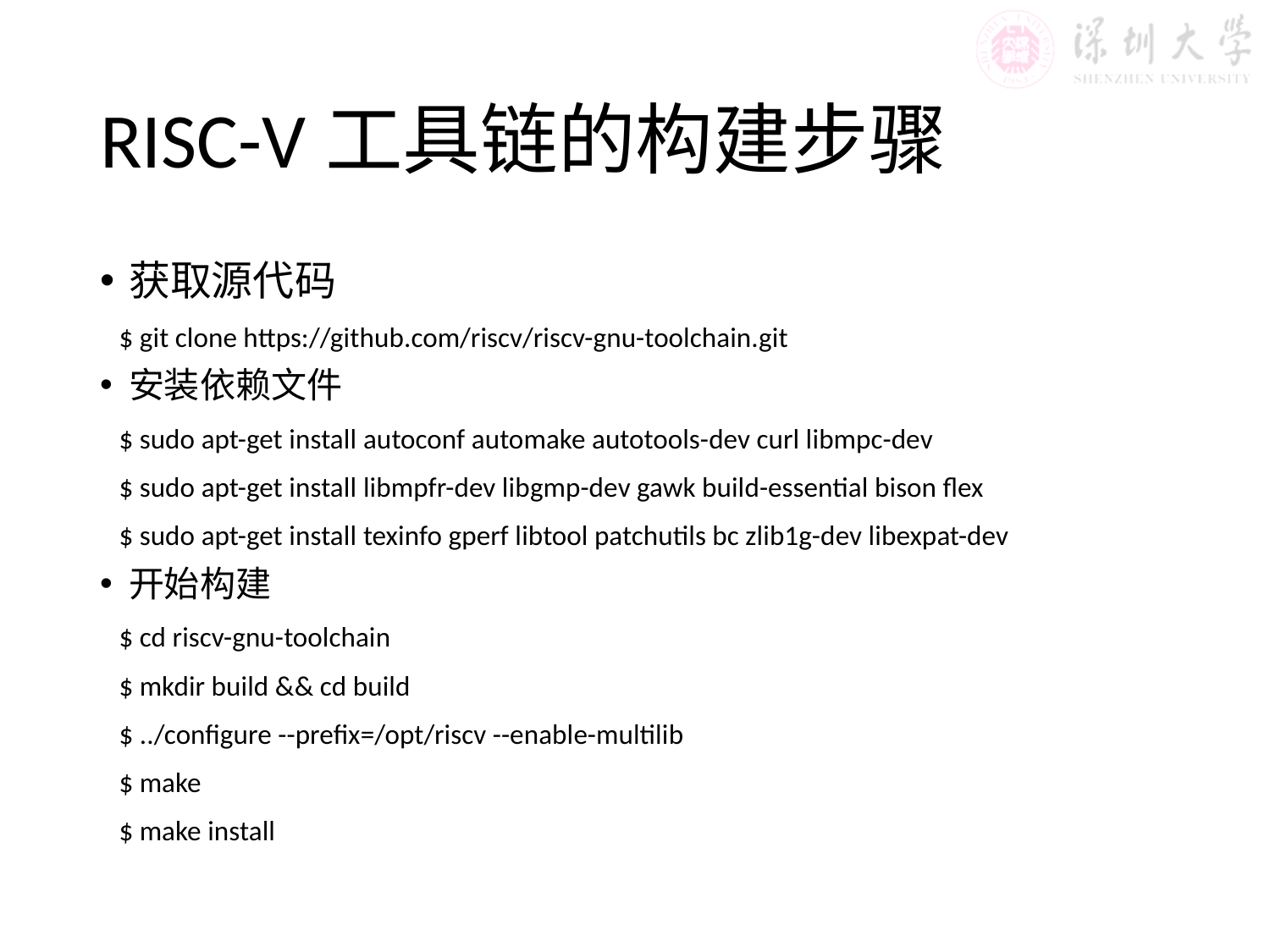

# RISC-V工具链的构建步骤
获取源代码
   $ git clone https://github.com/riscv/riscv-gnu-toolchain.git
安装依赖文件
   $ sudo apt-get install autoconf automake autotools-dev curl libmpc-dev
   $ sudo apt-get install libmpfr-dev libgmp-dev gawk build-essential bison flex
   $ sudo apt-get install texinfo gperf libtool patchutils bc zlib1g-dev libexpat-dev
开始构建
   $ cd riscv-gnu-toolchain
   $ mkdir build && cd build
   $ ../configure --prefix=/opt/riscv --enable-multilib
   $ make
   $ make install